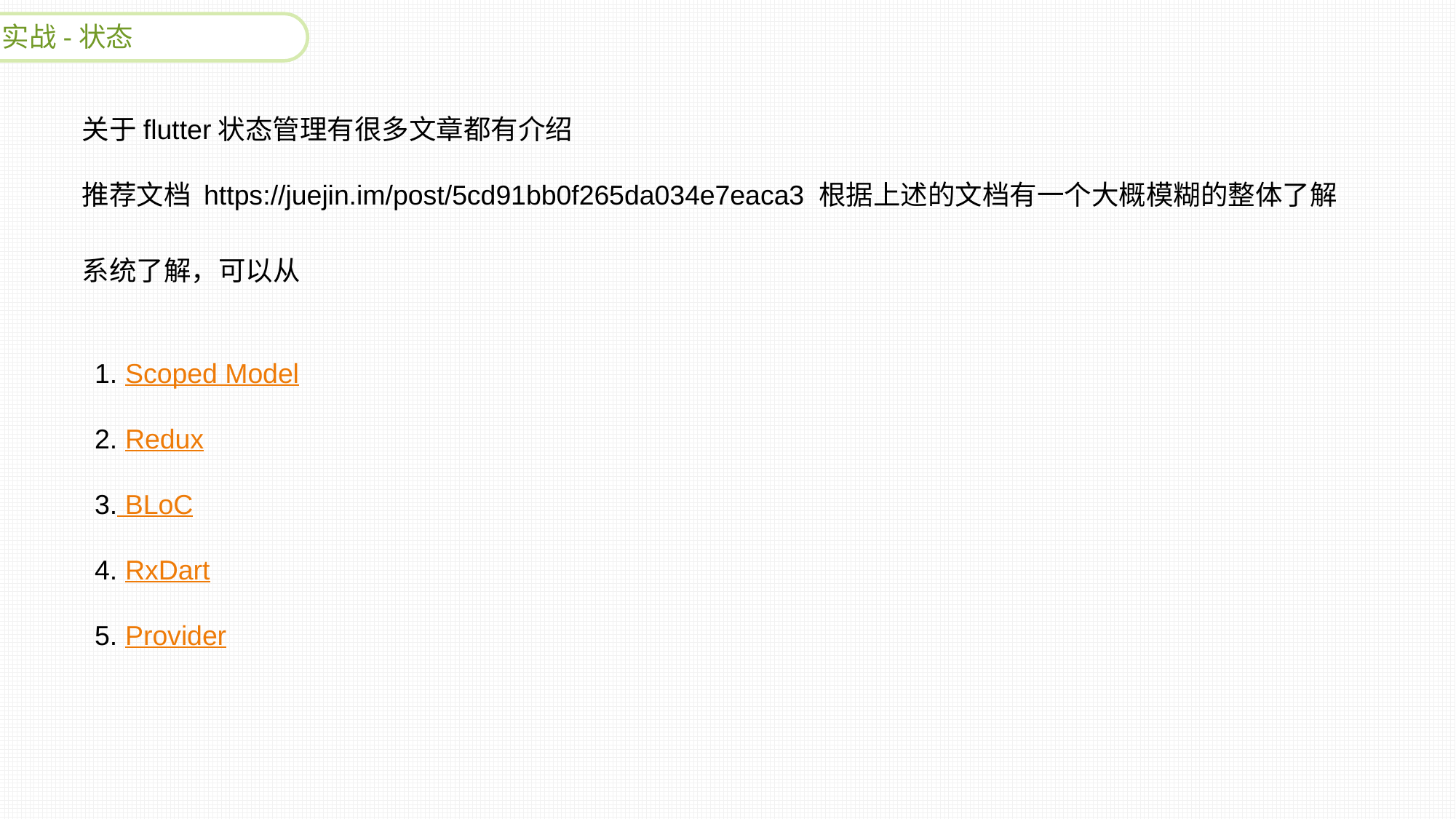

实战-状态
关于flutter状态管理有很多文章都有介绍

推荐文档 https://juejin.im/post/5cd91bb0f265da034e7eaca3 根据上述的文档有一个大概模糊的整体了解
系统了解，可以从
1. Scoped Model

2. Redux

3. BLoC

4. RxDart

5. Provider